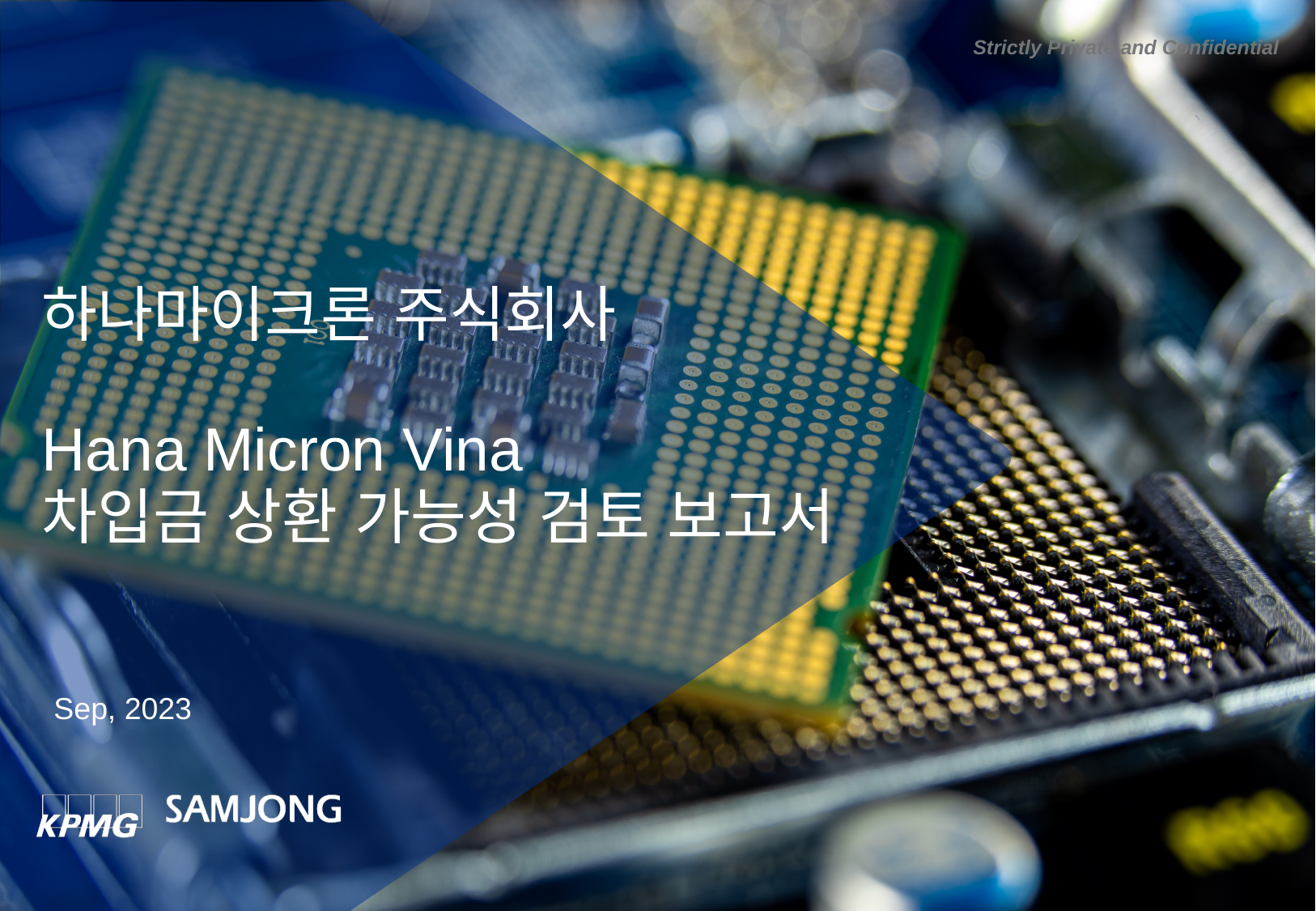

하나마이크론 주식회사

Hana Micron Vina
차입금 상환 가능성 검토 보고서
Sep, 2023